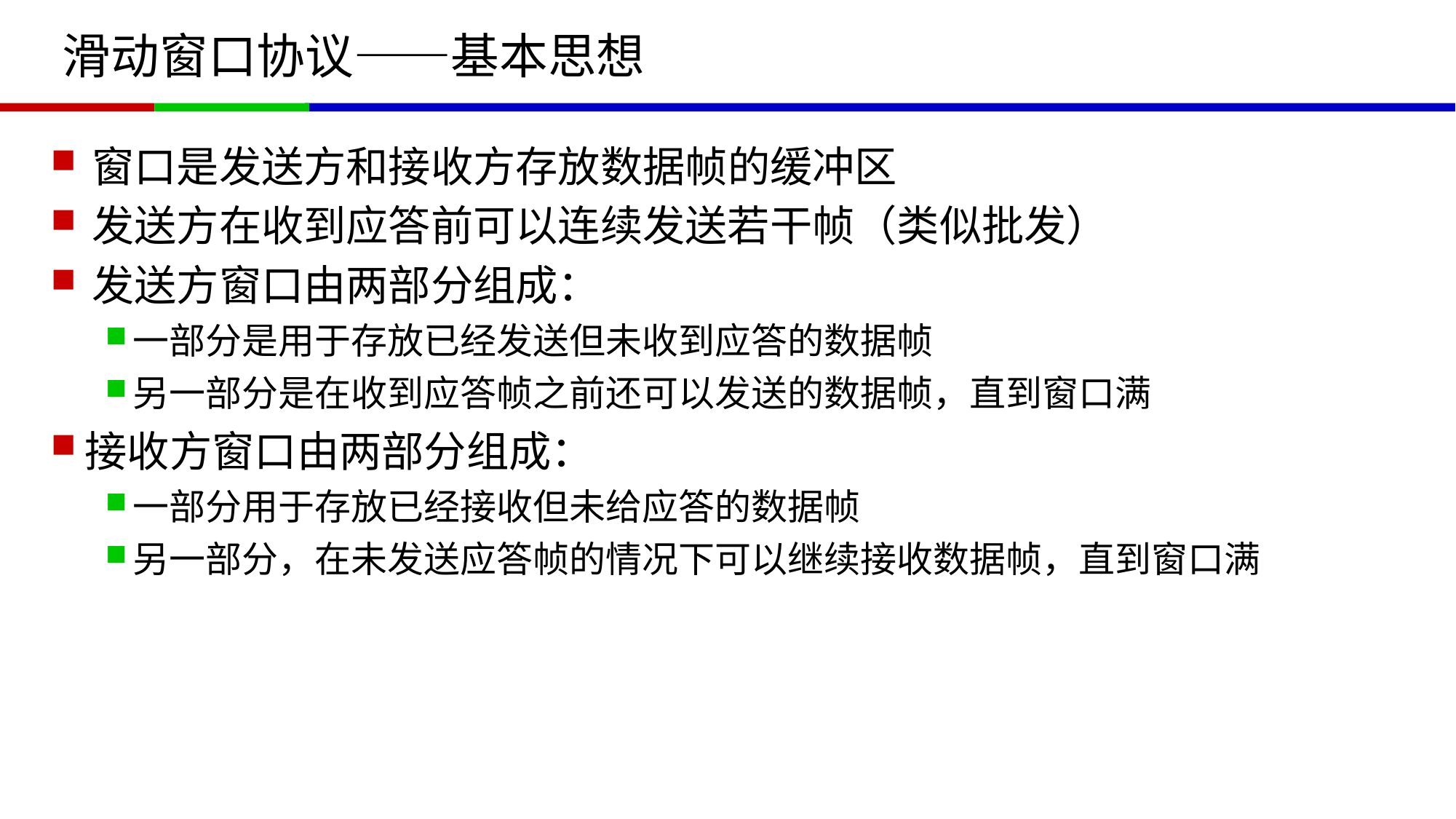

# 滑动窗口协议——基本思想
窗口是发送方和接收方存放数据帧的缓冲区
发送方在收到应答前可以连续发送若干帧（类似批发）
发送方窗口由两部分组成：
一部分是用于存放已经发送但未收到应答的数据帧
另一部分是在收到应答帧之前还可以发送的数据帧，直到窗口满
接收方窗口由两部分组成：
一部分用于存放已经接收但未给应答的数据帧
另一部分，在未发送应答帧的情况下可以继续接收数据帧，直到窗口满

58